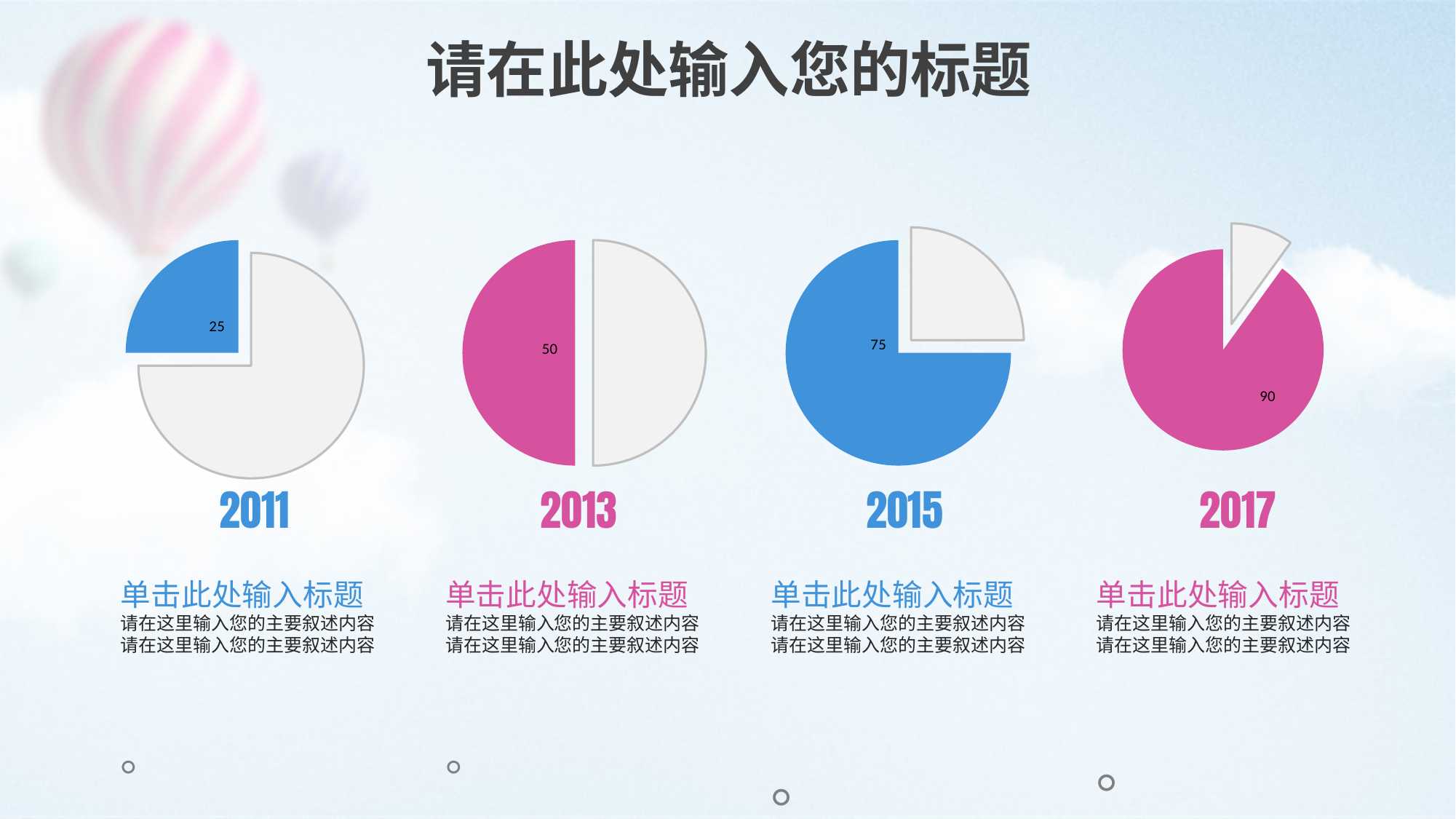

请在此处输入您的标题

### Chart

| Category | 销售额 |
|---|---|
| 第一季度 | 75.0 |
| 第二季度 | 25.0 |
2011

### Chart

| Category | 销售额 |
|---|---|
| 第一季度 | 50.0 |
| 第二季度 | 50.0 |
2013

### Chart

| Category | 销售额 |
|---|---|
| 第一季度 | 25.0 |
| 第二季度 | 75.0 |
2015

### Chart

| Category | 销售额 |
|---|---|
| 第一季度 | 10.0 |
| 第二季度 | 90.0 |
2017
单击此处输入标题
请在这里输入您的主要叙述内容
请在这里输入您的主要叙述内容

。
单击此处输入标题
请在这里输入您的主要叙述内容
请在这里输入您的主要叙述内容

。
单击此处输入标题
请在这里输入您的主要叙述内容
请在这里输入您的主要叙述内容

。
单击此处输入标题
请在这里输入您的主要叙述内容
请在这里输入您的主要叙述内容

。